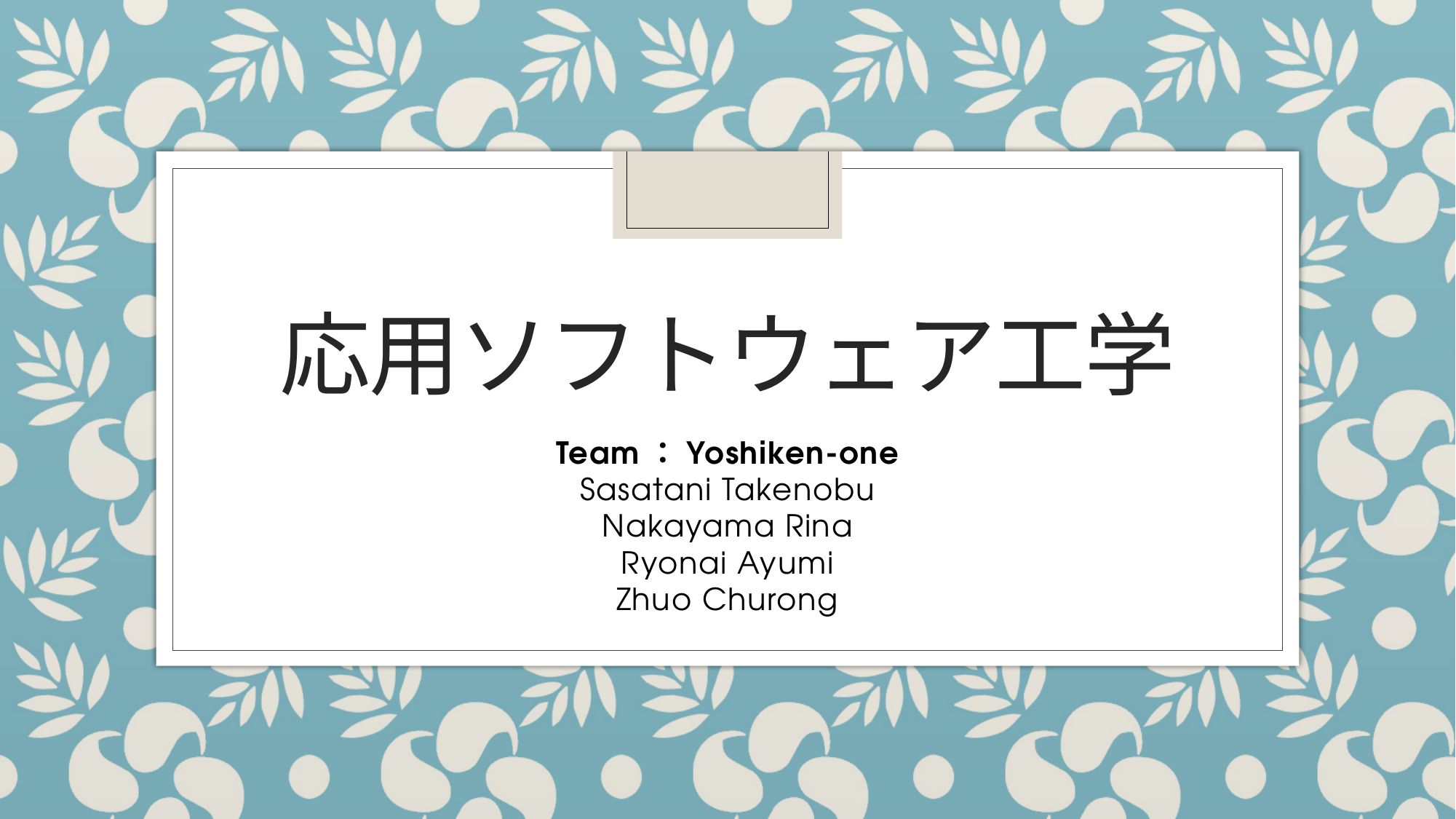

# 応用ソフトウェア工学
Team：Yoshiken-one
Sasatani Takenobu
Nakayama Rina
Ryonai Ayumi
Zhuo Churong